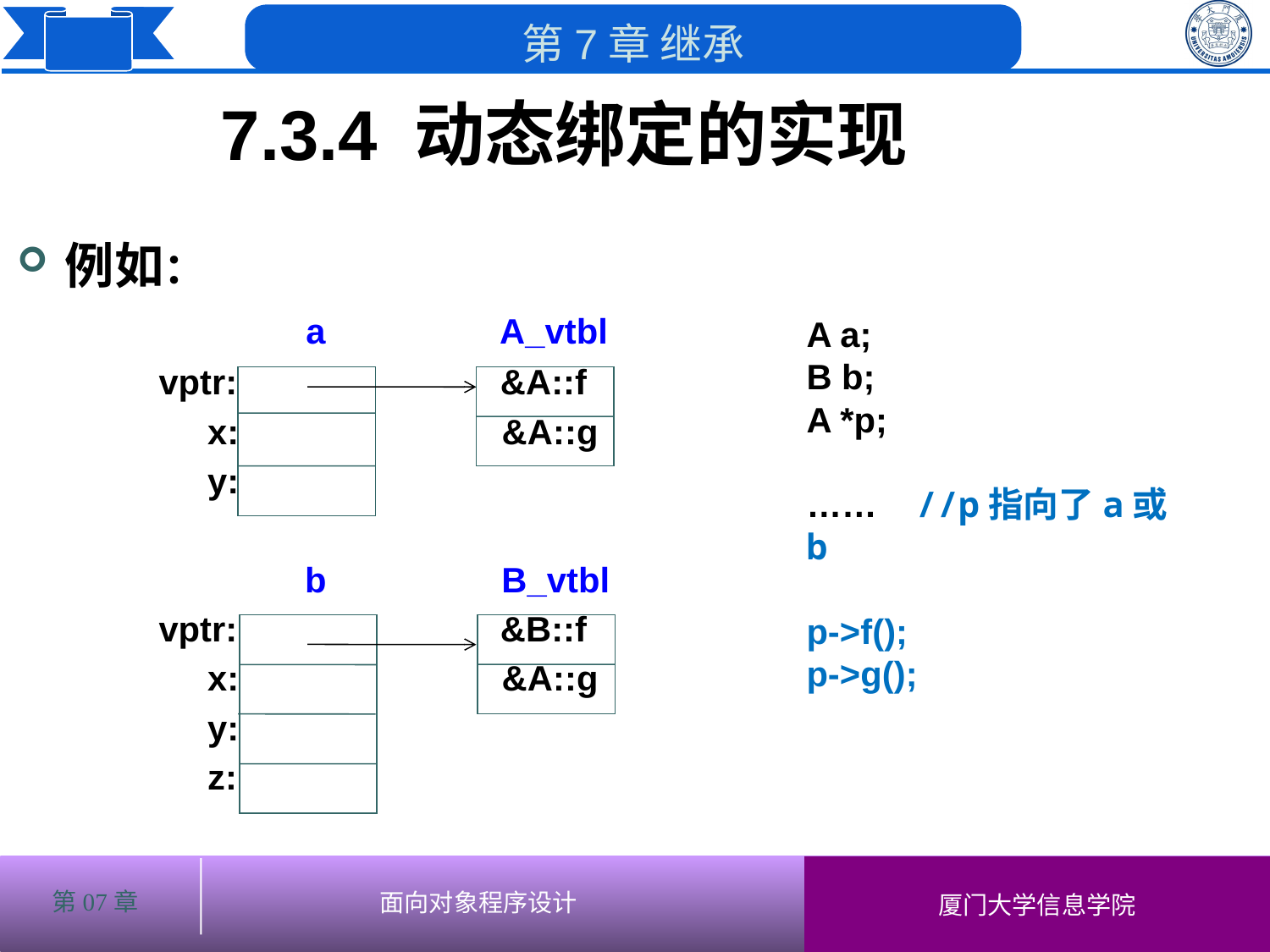

7.3.4 动态绑定的实现
例如：
                   a                  A_vtbl
        vptr:                           &A::f
             x:                           &A::g
             y:

                       b                  B_vtbl
        vptr:                           &B::f
             x:                           &A::g
             y:
             z:

A a;
B b;
A *p;

……    //p指向了a或b

p->f();
p->g();

25